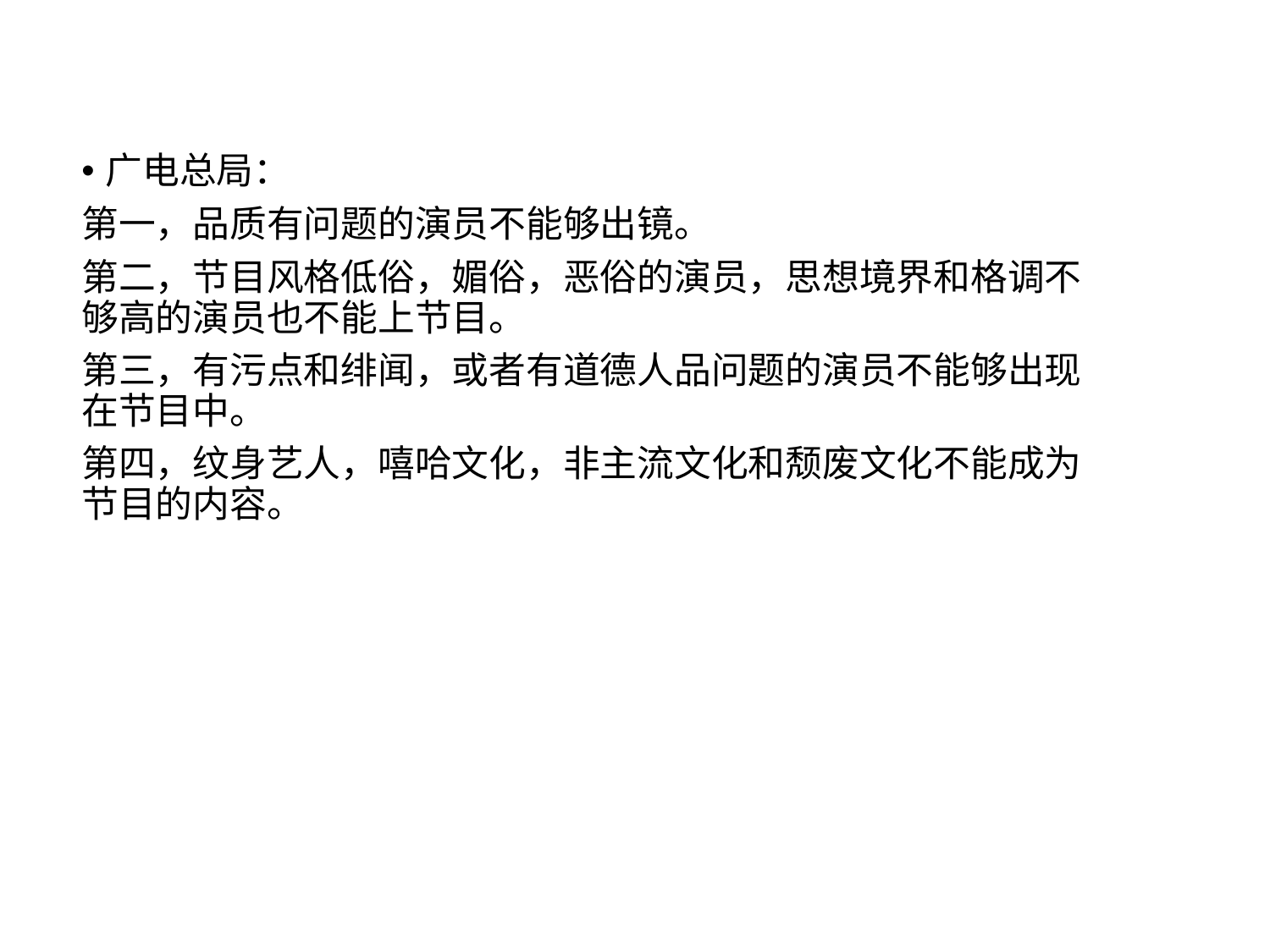

#
广电总局：
第一，品质有问题的演员不能够出镜。
第二，节目风格低俗，媚俗，恶俗的演员，思想境界和格调不够高的演员也不能上节目。
第三，有污点和绯闻，或者有道德人品问题的演员不能够出现在节目中。
第四，纹身艺人，嘻哈文化，非主流文化和颓废文化不能成为节目的内容。